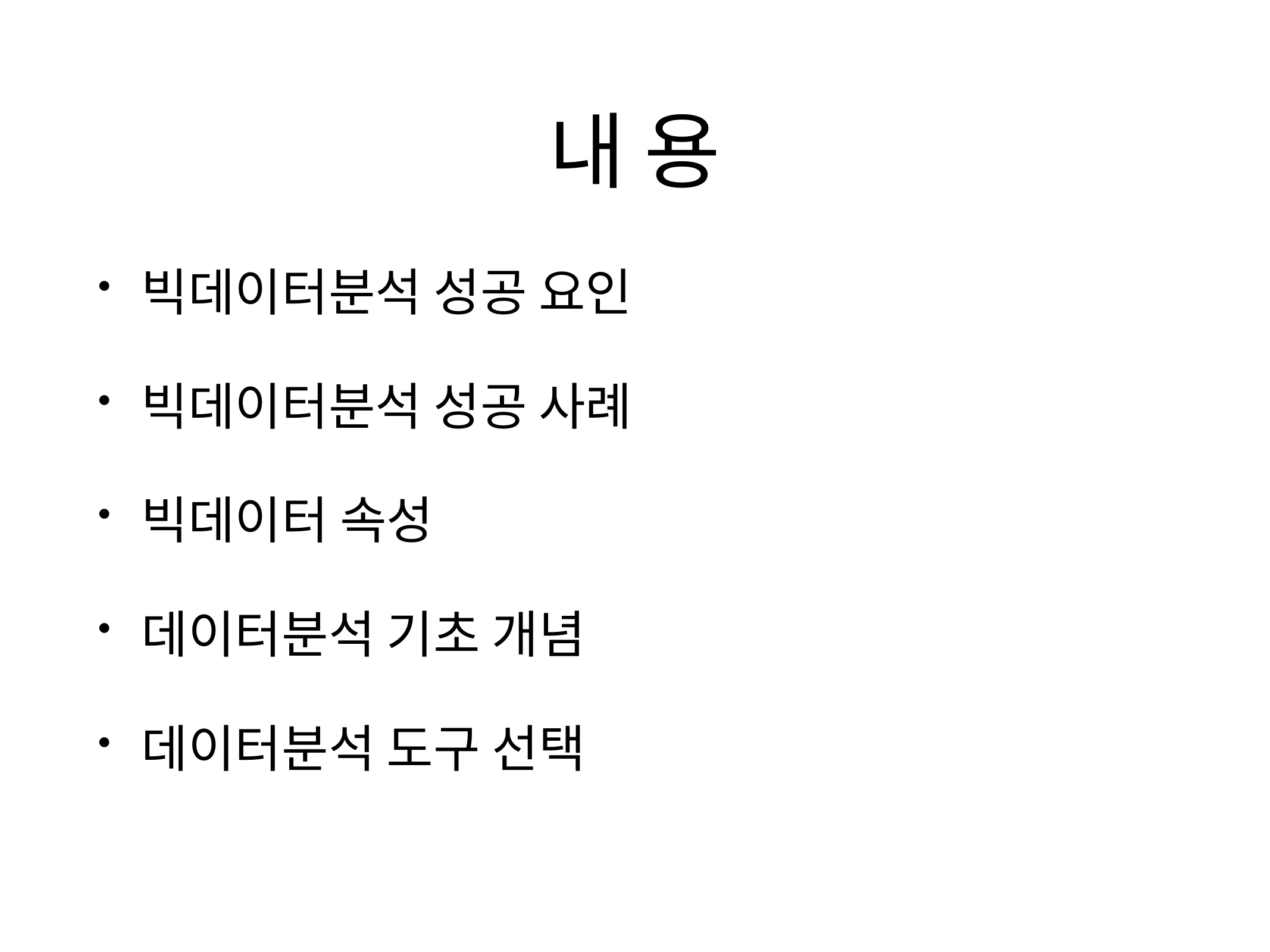

# 내 용
빅데이터분석 성공 요인
빅데이터분석 성공 사례
빅데이터 속성
데이터분석 기초 개념
데이터분석 도구 선택
2